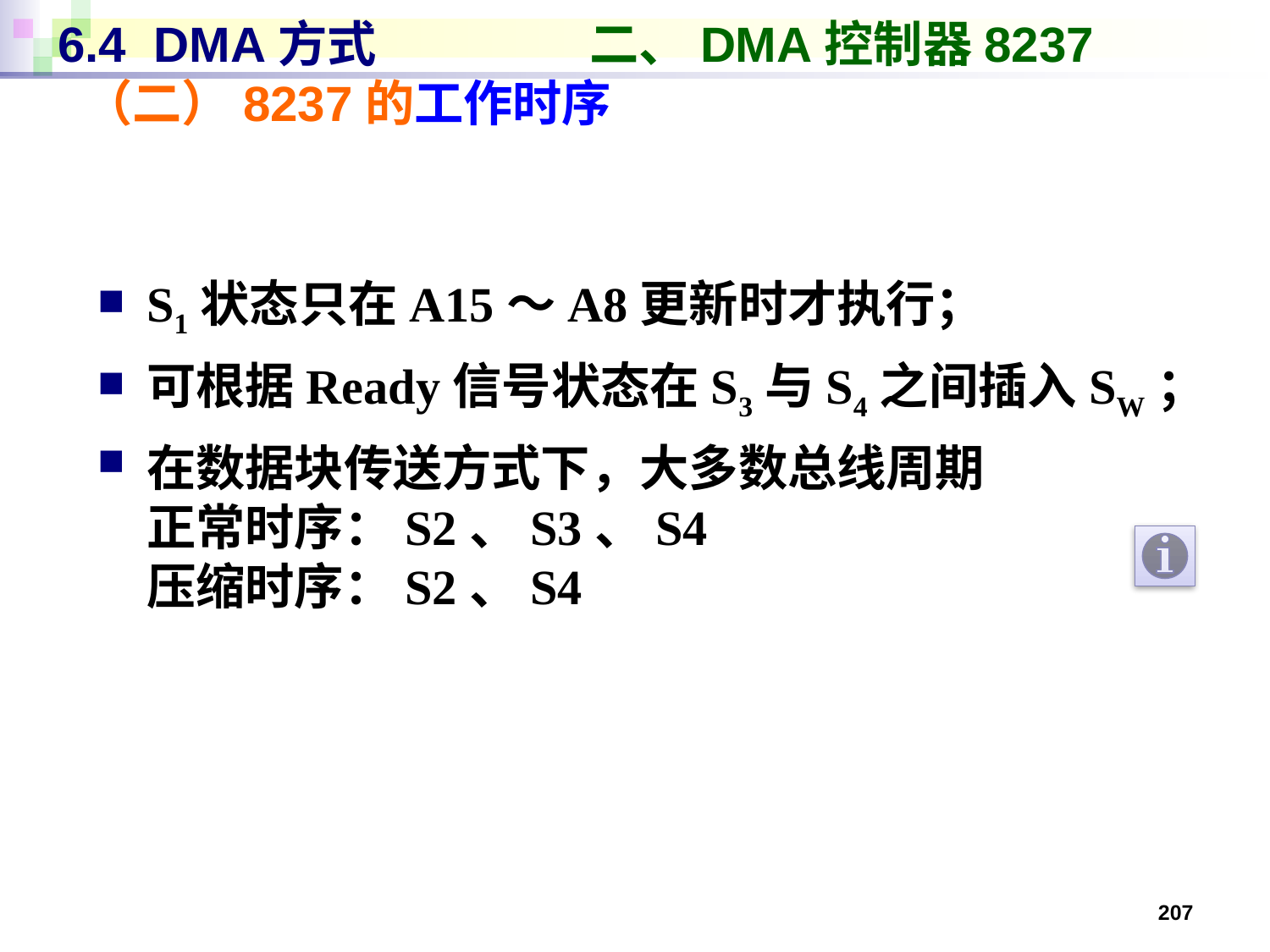

# 6.4  DMA方式                   二、DMA控制器8237 （二）8237的工作时序
S1状态只在A15～A8更新时才执行；
可根据Ready信号状态在S3与S4之间插入SW；
在数据块传送方式下，大多数总线周期
正常时序：S2、S3、S4
压缩时序：S2、S4

207